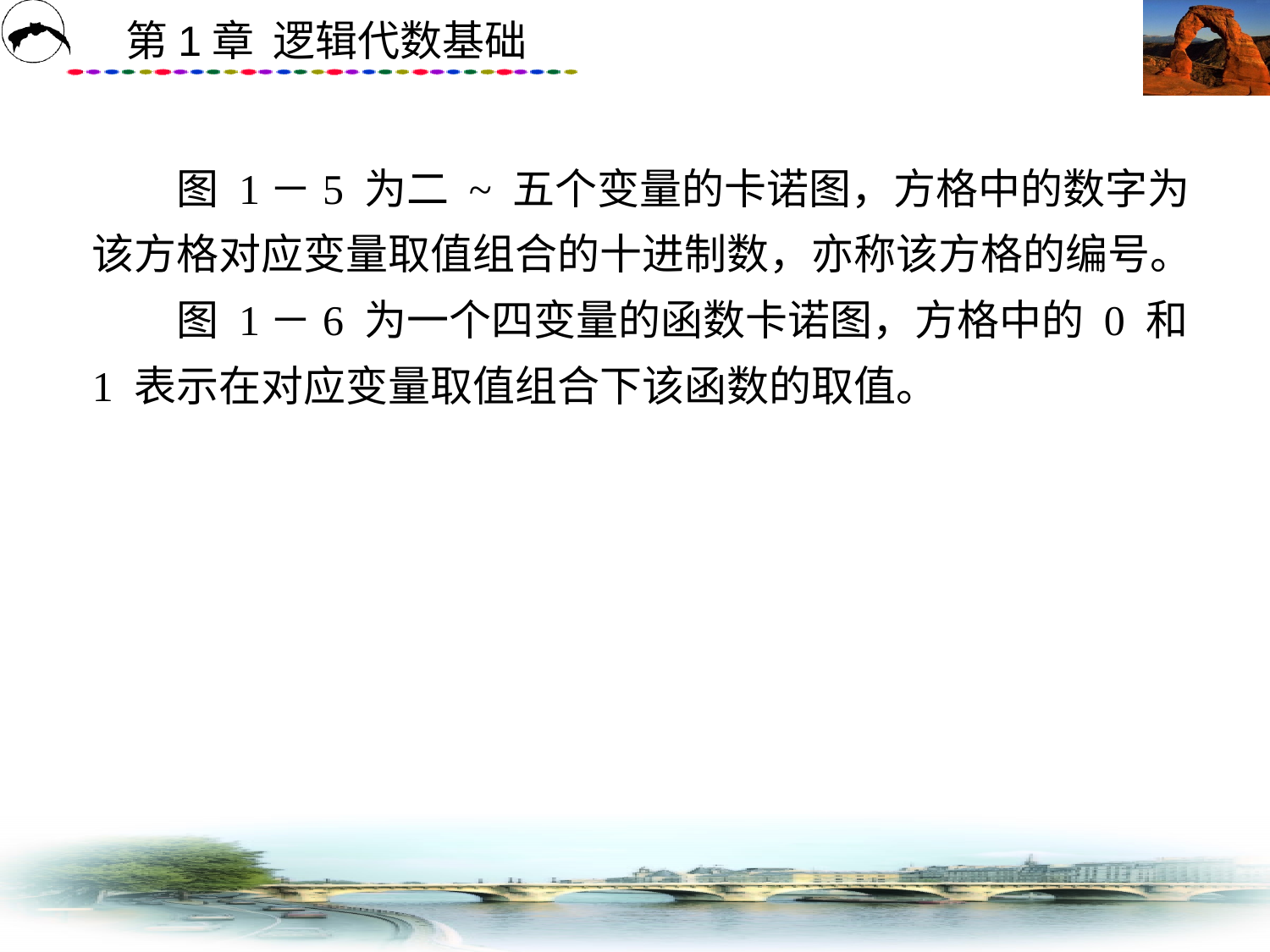

# 图 1－5 为二 ~ 五个变量的卡诺图，方格中的数字为该方格对应变量取值组合的十进制数，亦称该方格的编号。 　　图 1－6 为一个四变量的函数卡诺图，方格中的 0 和 1 表示在对应变量取值组合下该函数的取值。